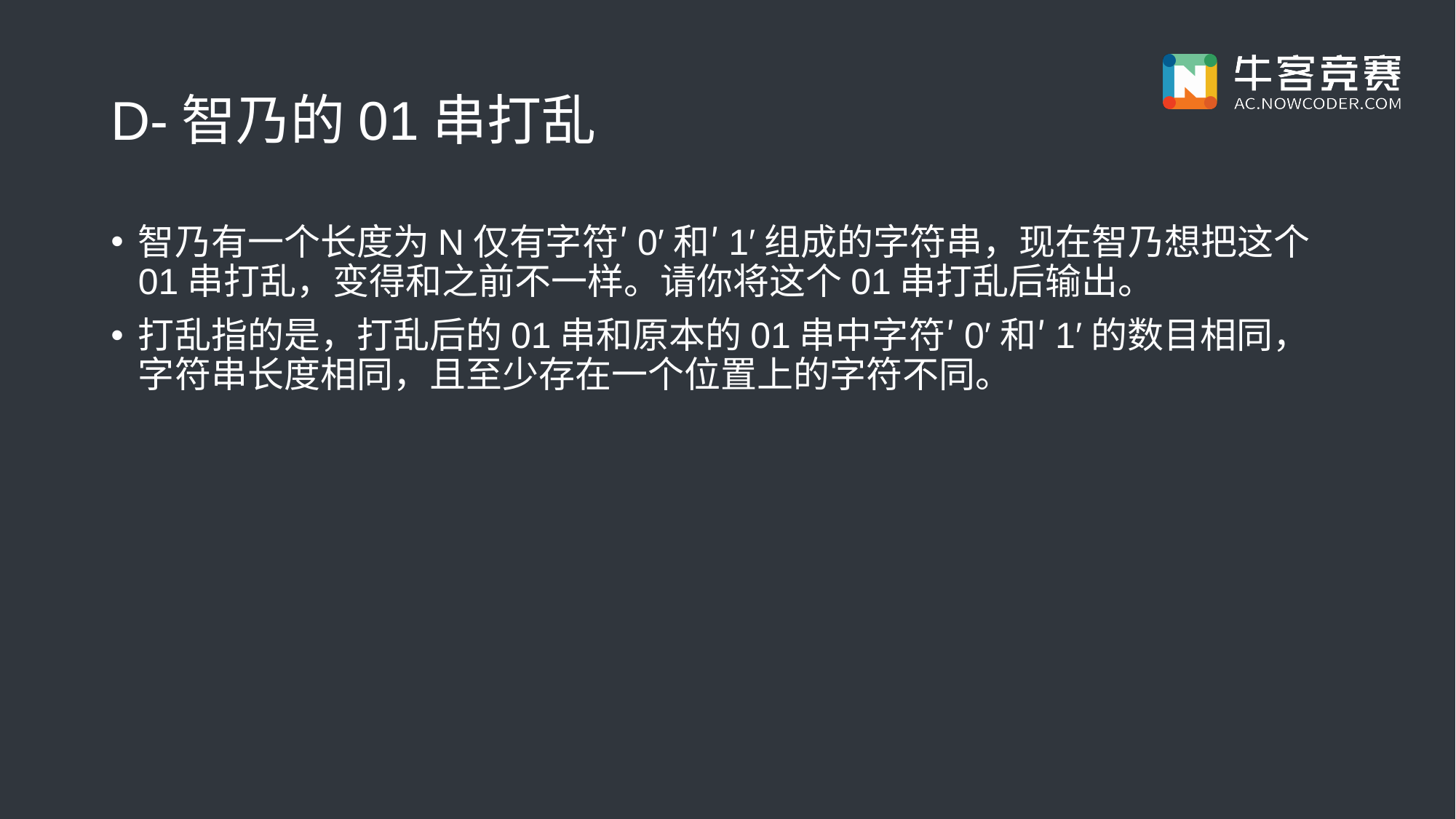

# D-智乃的01串打乱
智乃有一个长度为N仅有字符′0′和′1′组成的字符串，现在智乃想把这个01串打乱，变得和之前不一样。请你将这个01串打乱后输出。
打乱指的是，打乱后的01串和原本的01串中字符′0′和′1′的数目相同，字符串长度相同，且至少存在一个位置上的字符不同。